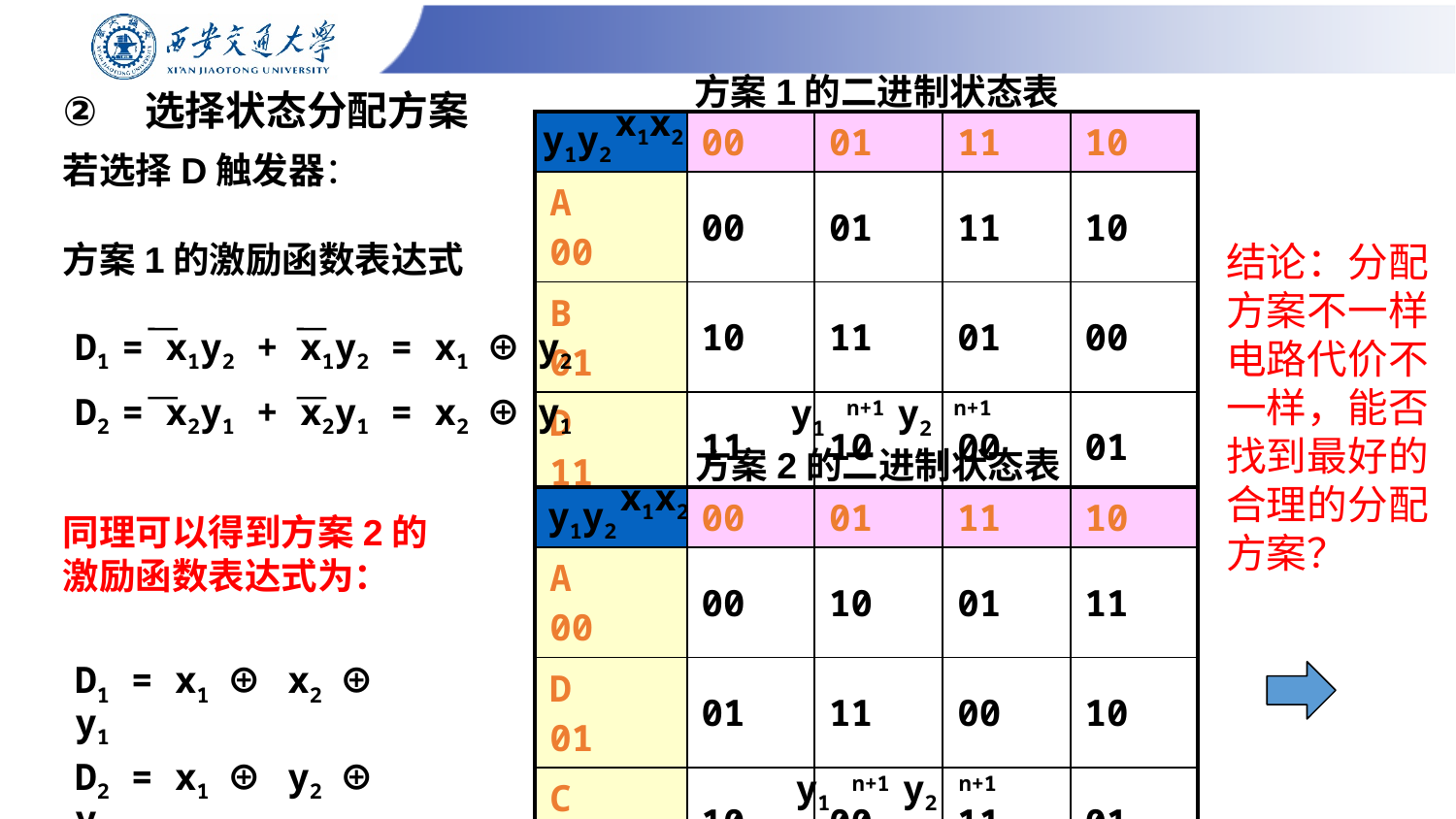

方案1的二进制状态表
x1x2
y1y2
y1 n+1 y2 n+1
# 选择状态分配方案
|  | 00 | 01 | 11 | 10 |
| --- | --- | --- | --- | --- |
| A 00 | 00 | 01 | 11 | 10 |
| B 01 | 10 | 11 | 01 | 00 |
| D 11 | 11 | 10 | 00 | 01 |
| C 10 | 01 | 00 | 10 | 11 |
若选择D触发器：
方案1的激励函数表达式
结论：分配方案不一样电路代价不一样，能否找到最好的合理的分配方案？
D1 = x1y2 + x1y2 = x1 ⊕ y2

D2 = x2y1 + x2y1 = x2 ⊕ y1

方案2的二进制状态表
x1x2
y1y2
y1 n+1 y2 n+1
|  | 00 | 01 | 11 | 10 |
| --- | --- | --- | --- | --- |
| A 00 | 00 | 10 | 01 | 11 |
| D 01 | 01 | 11 | 00 | 10 |
| C 11 | 10 | 00 | 11 | 01 |
| B 10 | 11 | 01 | 10 | 00 |
同理可以得到方案2的激励函数表达式为：
D1 = x1 ⊕ x2 ⊕ y1
D2 = x1 ⊕ y2 ⊕ y1